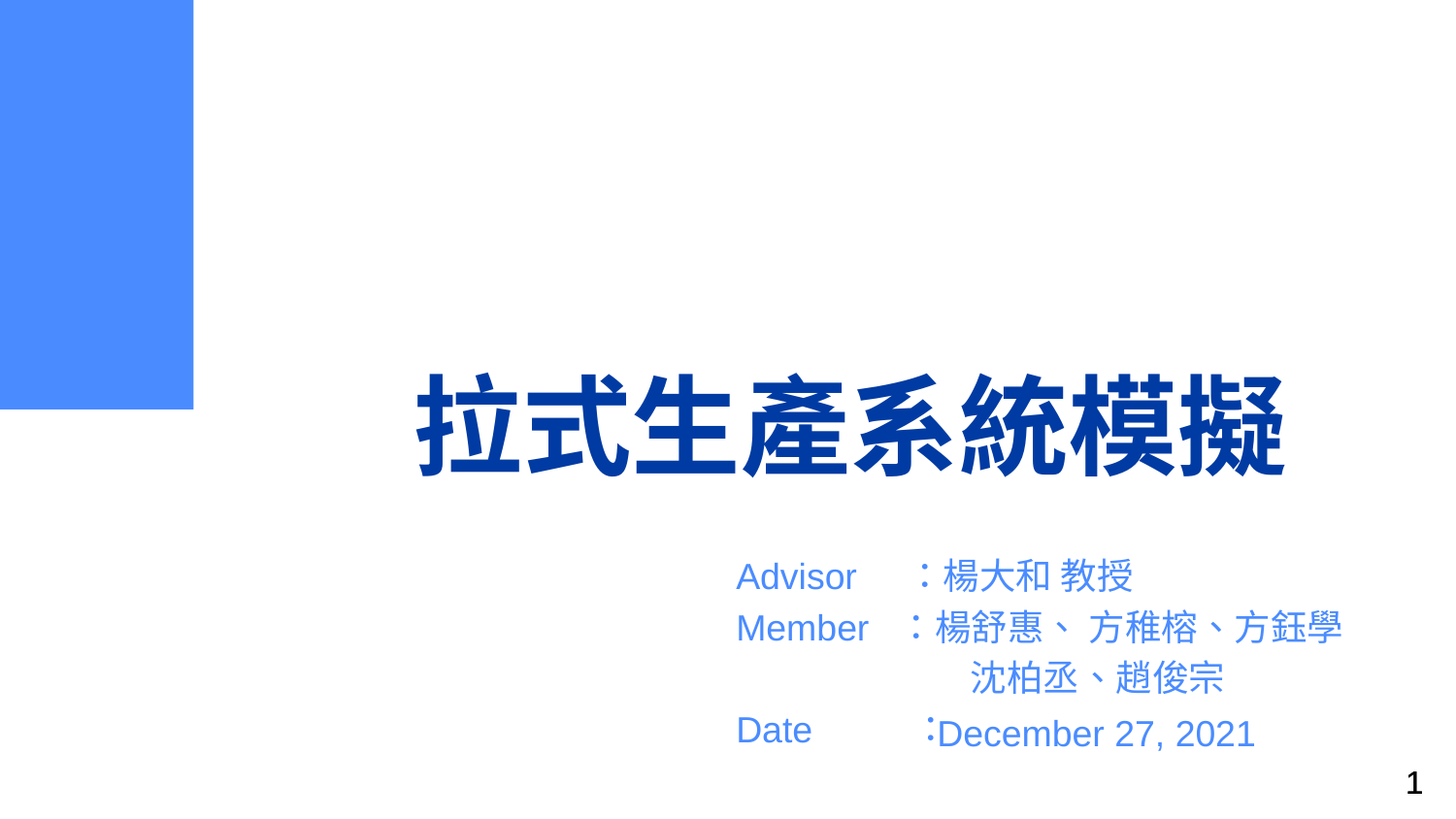

# 拉式生產系統模擬
Advisor    ：楊大和 教授
Member  ：楊舒惠、 方稚榕、方鈺學
		      沈柏丞、趙俊宗
Date         ：
December 27, 2021